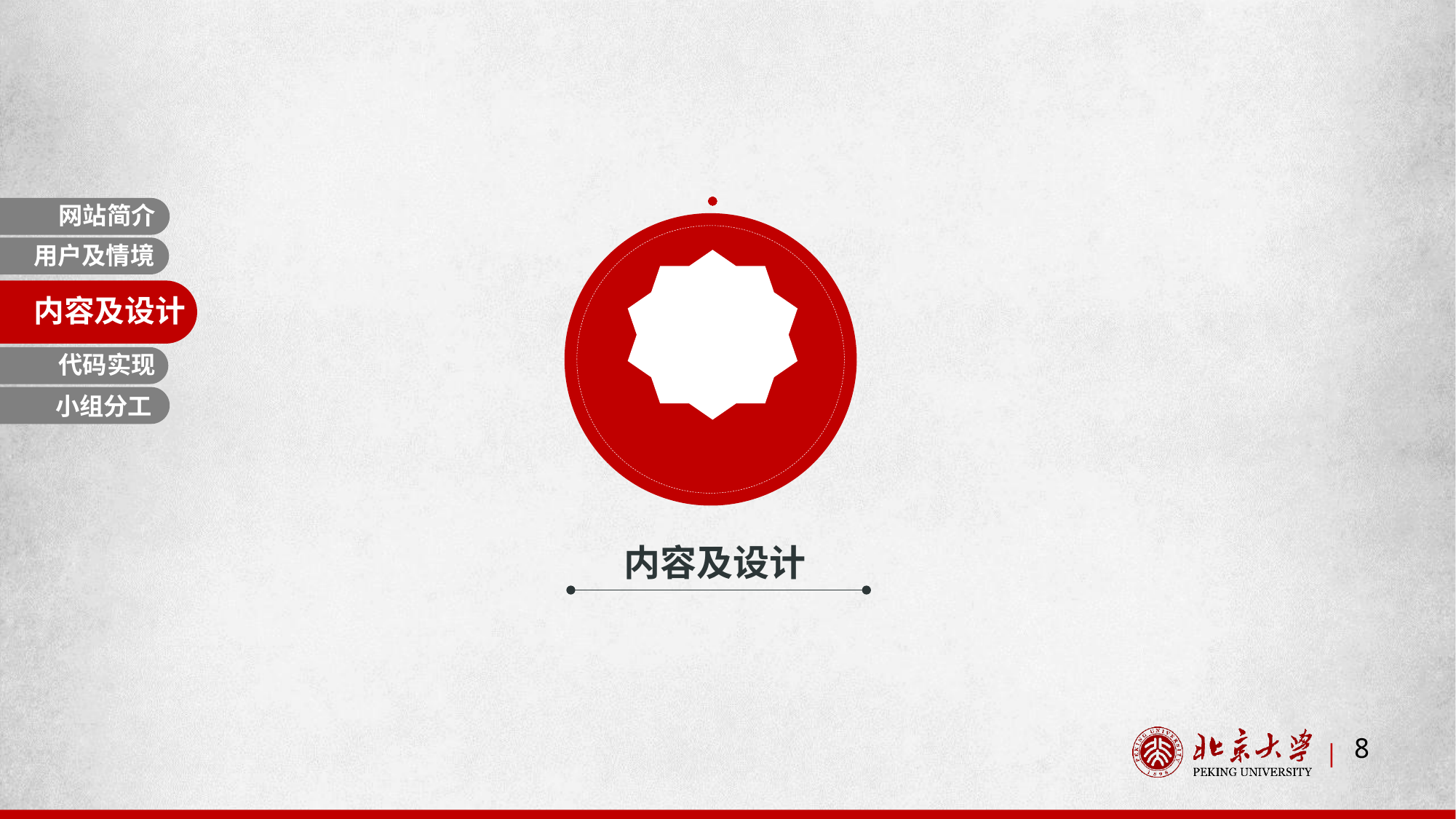

网站简介

用户及情境
内容与设计

内容及设计
代码实现

小组分工
内容及设计
8